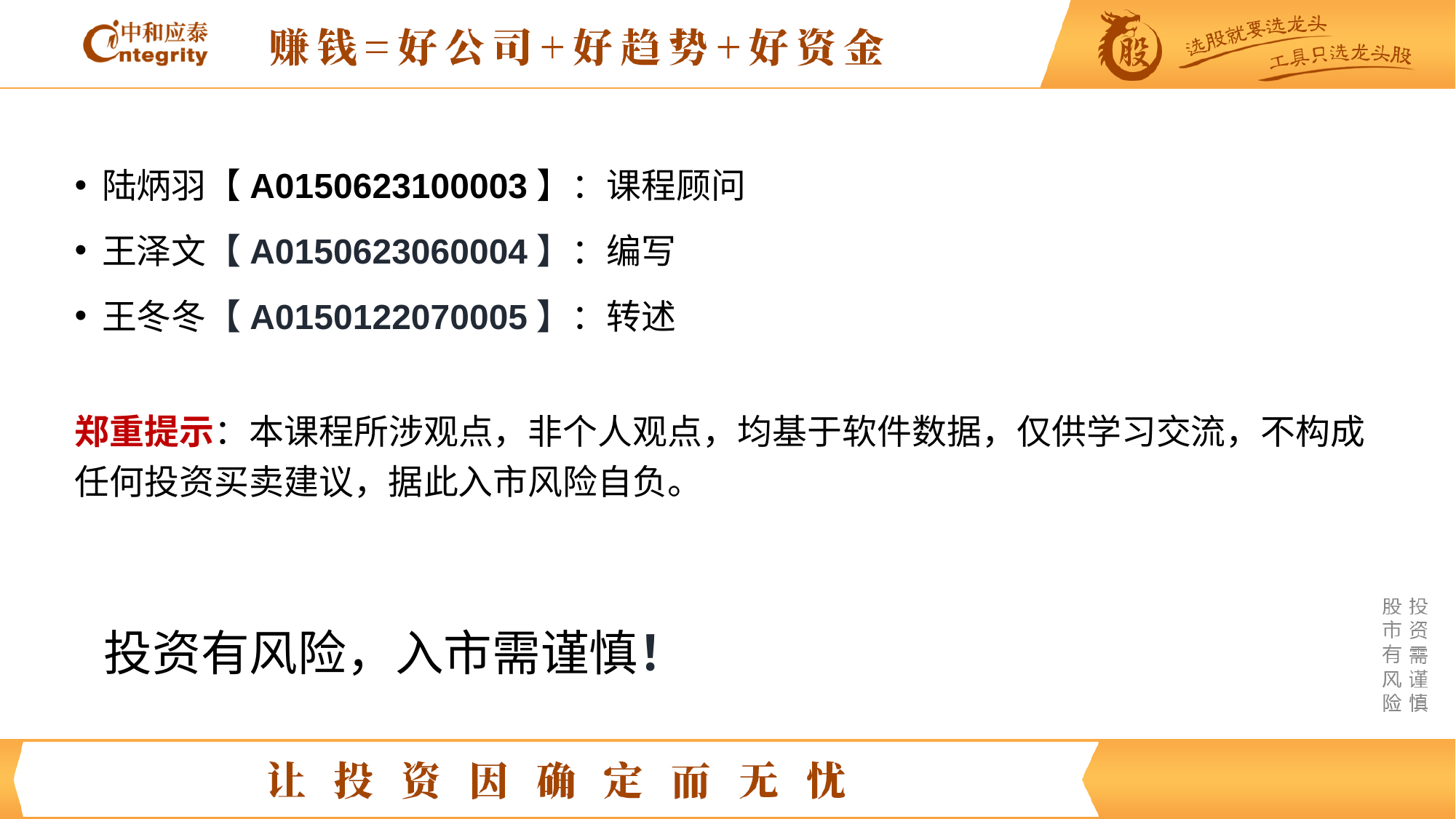

陆炳羽【A0150623100003】：课程顾问
王泽文【A0150623060004】：编写
王冬冬【A0150122070005】：转述
郑重提示：本课程所涉观点，非个人观点，均基于软件数据，仅供学习交流，不构成任何投资买卖建议，据此入市风险自负。

# 投资有风险，入市需谨慎！